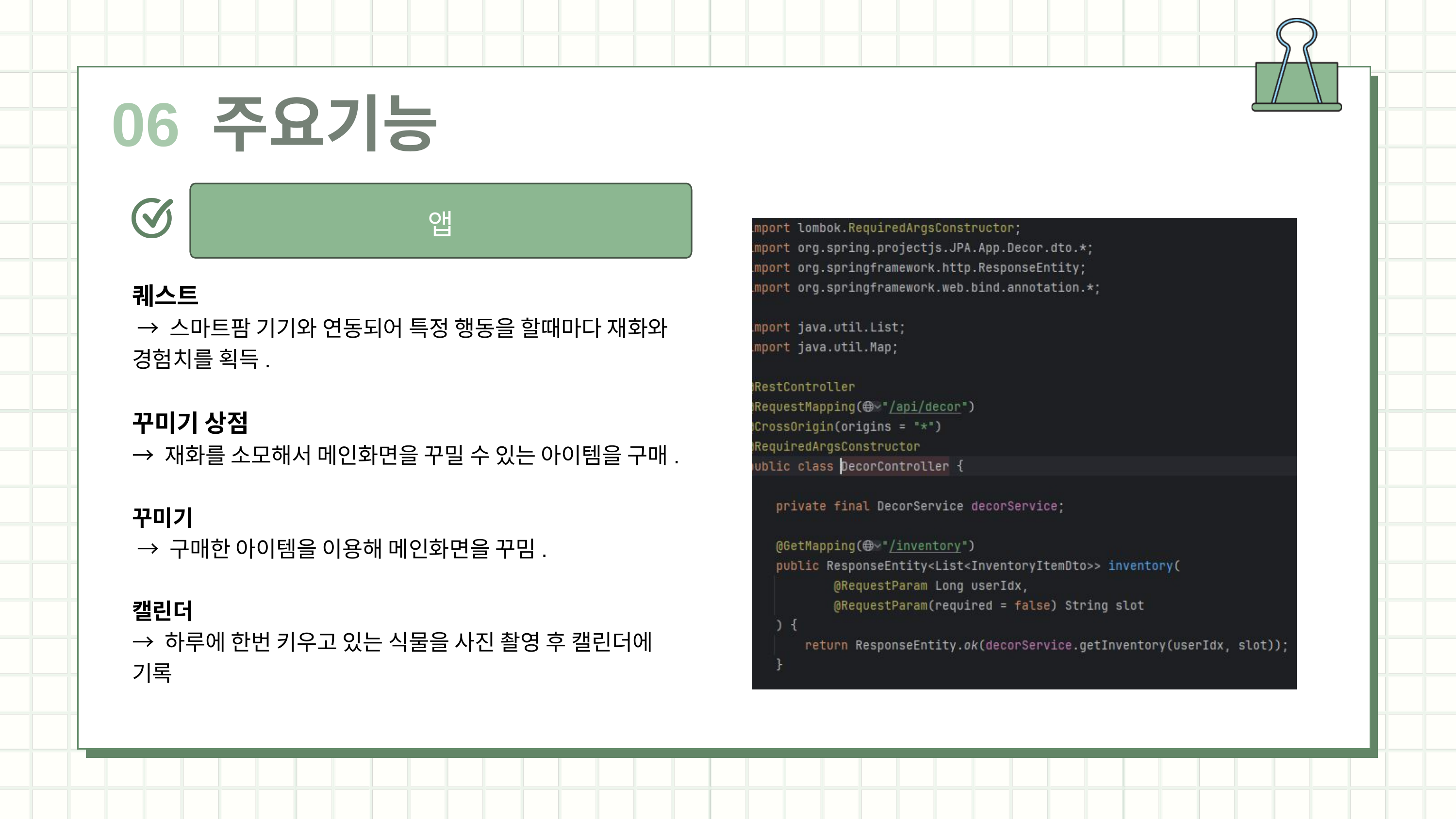

06 주요기능
앱

퀘스트
 → 스마트팜 기기와 연동되어 특정 행동을 할때마다 재화와 경험치를 획득.

꾸미기 상점
→ 재화를 소모해서 메인화면을 꾸밀 수 있는 아이템을 구매.

꾸미기
 → 구매한 아이템을 이용해 메인화면을 꾸밈.

캘린더
→ 하루에 한번 키우고 있는 식물을 사진 촬영 후 캘린더에 기록